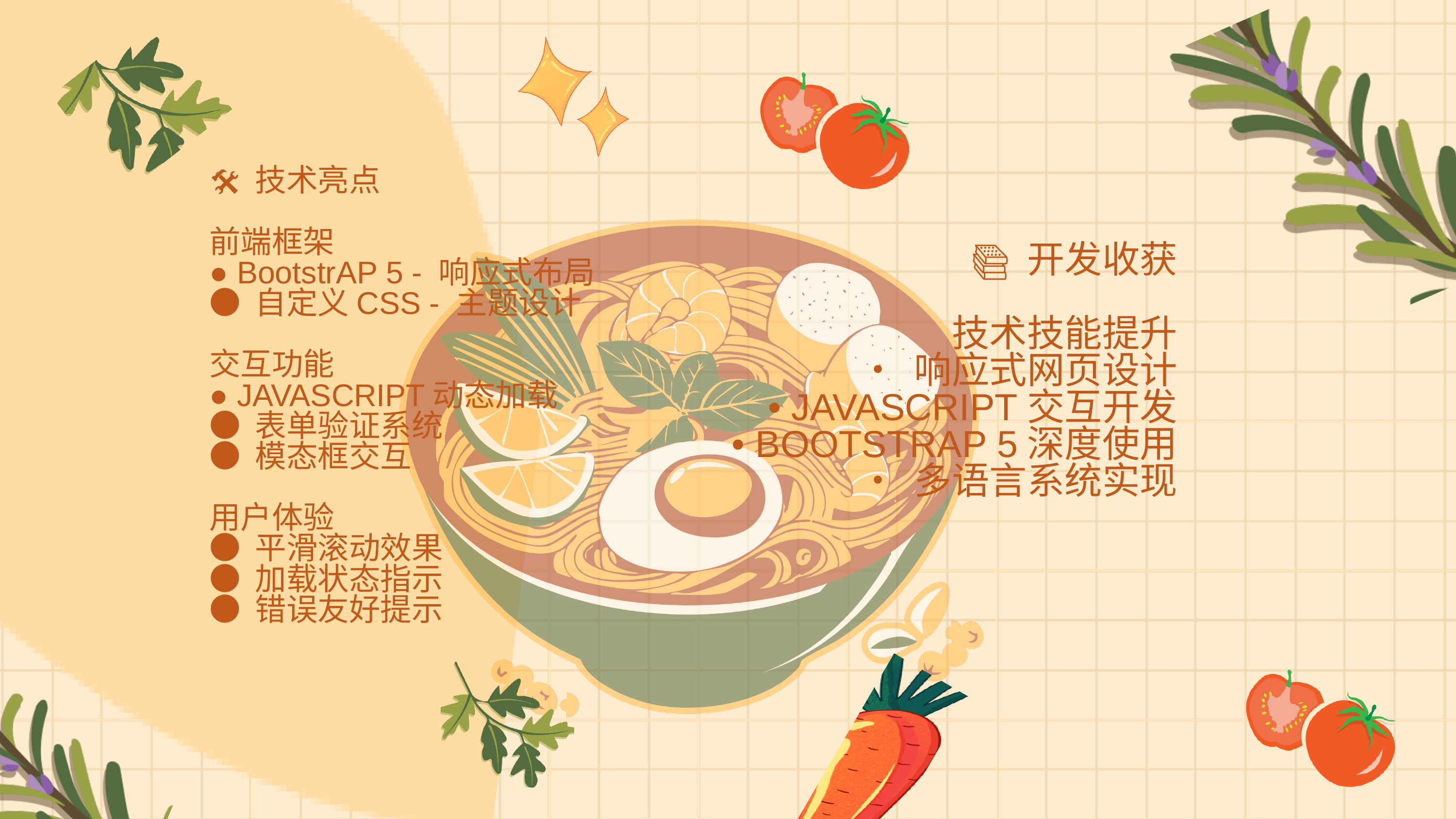

🛠️ 技术亮点

前端框架
● BootstrAP 5 - 响应式布局
● 自定义CSS - 主题设计

交互功能
● JAVASCRIPT动态加载
● 表单验证系统
● 模态框交互

用户体验
● 平滑滚动效果
● 加载状态指示
● 错误友好提示

📚 开发收获

技术技能提升
• 响应式网页设计
• JAVASCRIPT交互开发
• BOOTSTRAP 5深度使用
• 多语言系统实现